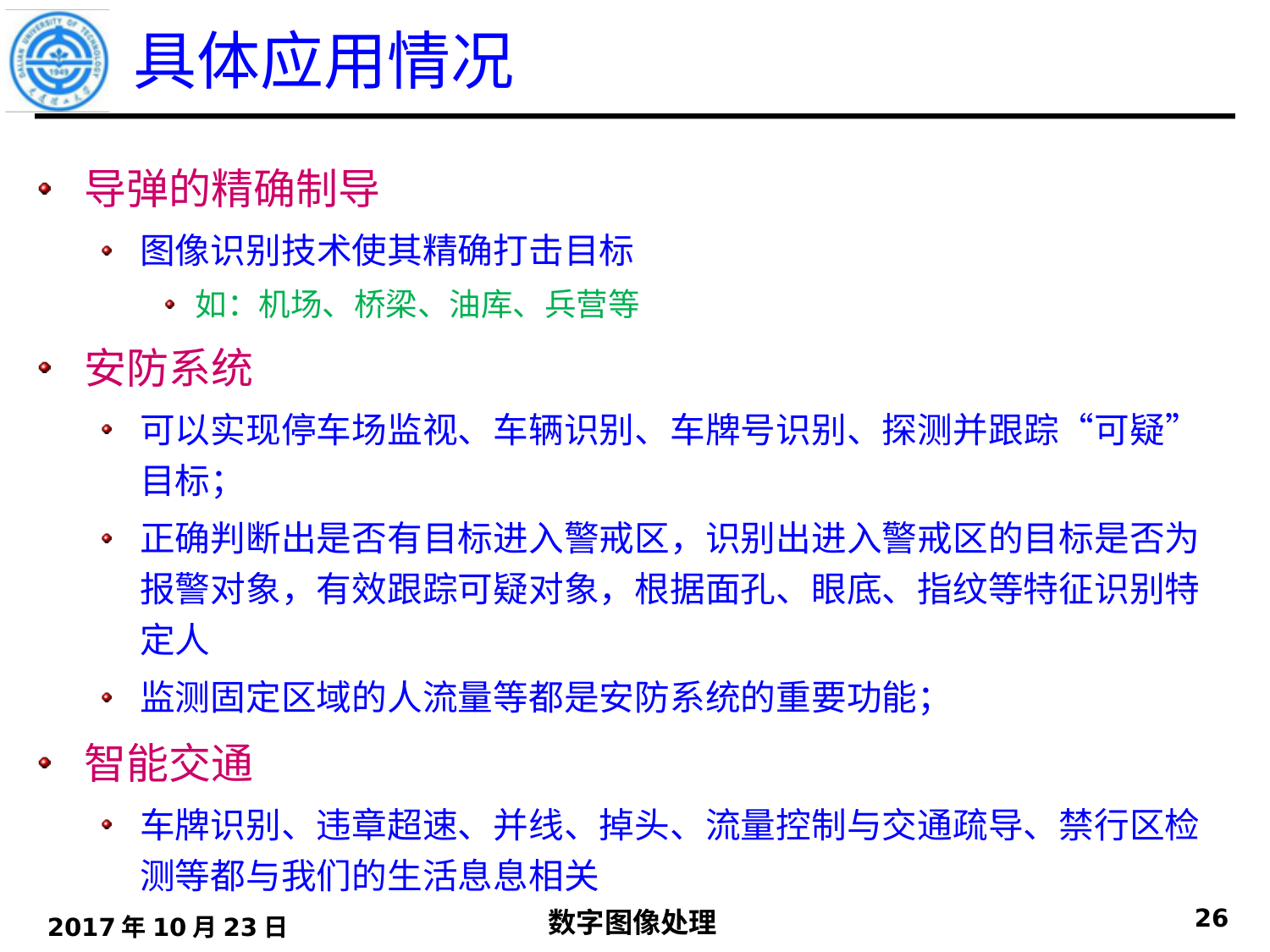

# 具体应用情况
导弹的精确制导
图像识别技术使其精确打击目标
如：机场、桥梁、油库、兵营等
安防系统
可以实现停车场监视、车辆识别、车牌号识别、探测并跟踪“可疑”目标；
正确判断出是否有目标进入警戒区，识别出进入警戒区的目标是否为报警对象，有效跟踪可疑对象，根据面孔、眼底、指纹等特征识别特定人
监测固定区域的人流量等都是安防系统的重要功能；
智能交通
车牌识别、违章超速、并线、掉头、流量控制与交通疏导、禁行区检测等都与我们的生活息息相关